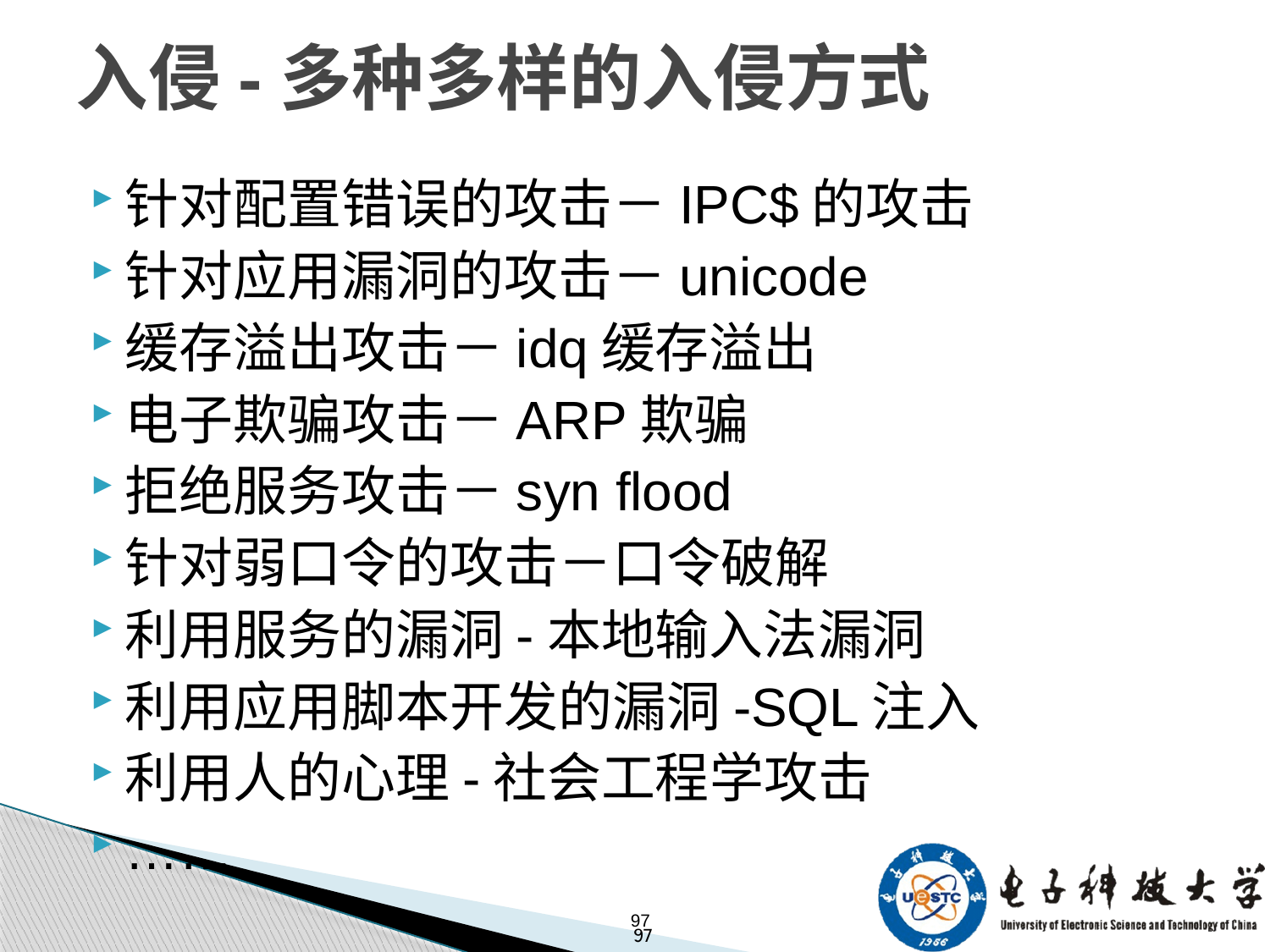

# 入侵-多种多样的入侵方式
针对配置错误的攻击－IPC$的攻击
针对应用漏洞的攻击－unicode
缓存溢出攻击－idq缓存溢出
电子欺骗攻击－ARP欺骗
拒绝服务攻击－syn flood
针对弱口令的攻击－口令破解
利用服务的漏洞-本地输入法漏洞
利用应用脚本开发的漏洞-SQL注入
利用人的心理-社会工程学攻击
……

97

97